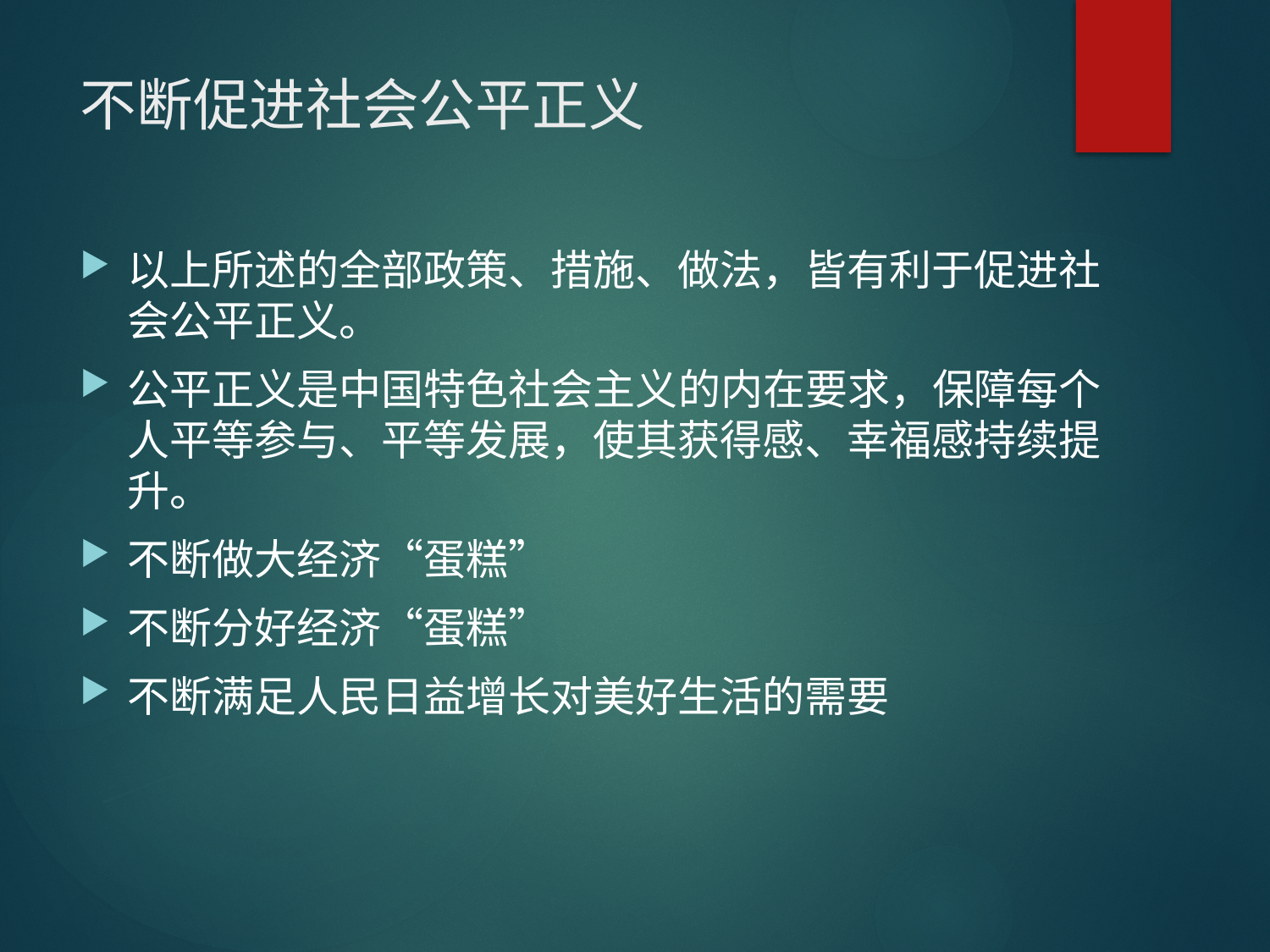

# 不断促进社会公平正义
以上所述的全部政策、措施、做法，皆有利于促进社会公平正义。
公平正义是中国特色社会主义的内在要求，保障每个人平等参与、平等发展，使其获得感、幸福感持续提升。
不断做大经济“蛋糕”
不断分好经济“蛋糕”
不断满足人民日益增长对美好生活的需要